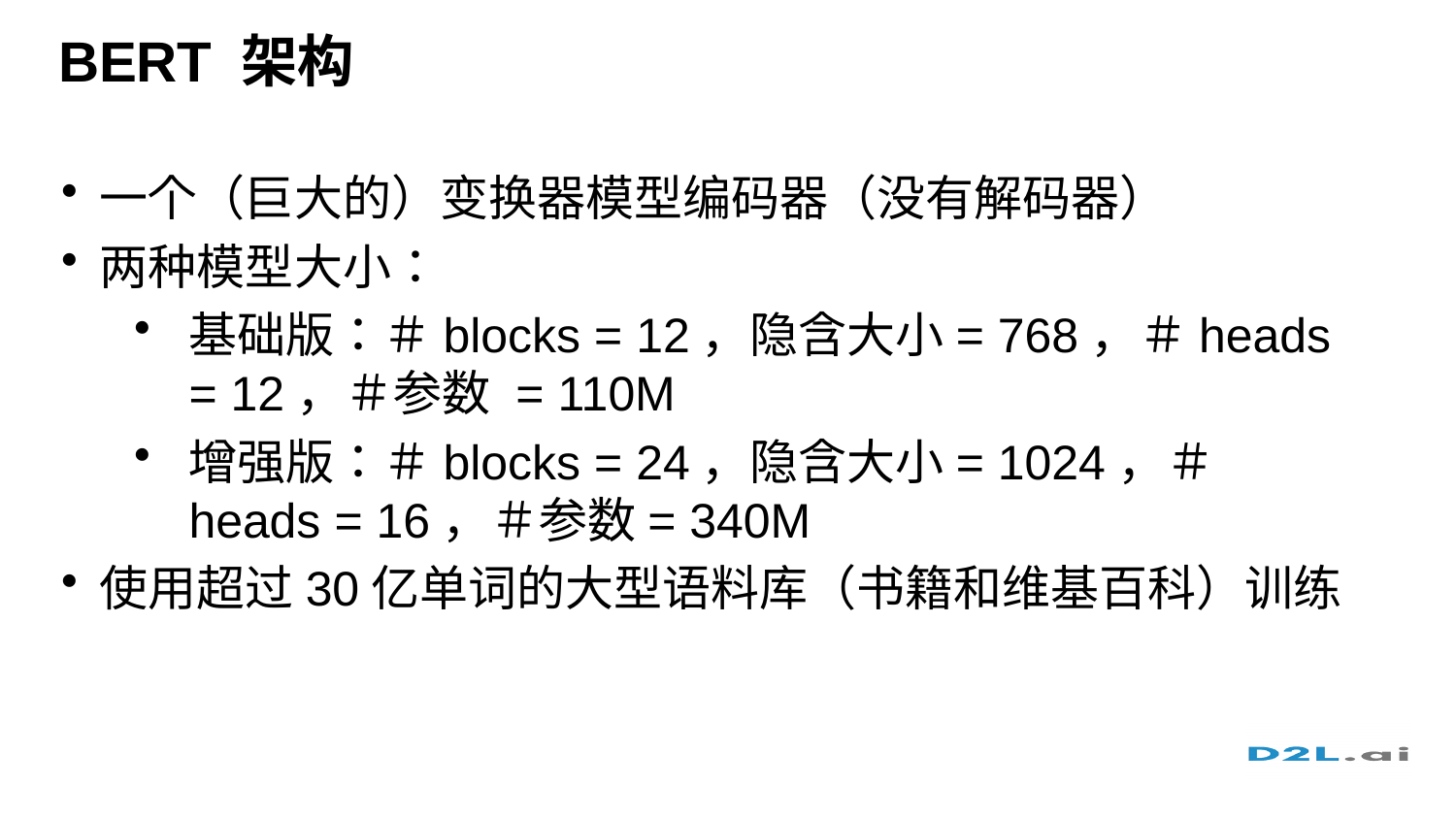

# BERT 架构
一个（巨大的）变换器模型编码器（没有解码器）
两种模型大小：
基础版：＃blocks = 12，隐含大小= 768，＃heads = 12，＃参数 = 110M
增强版：＃blocks = 24，隐含大小= 1024，＃heads = 16，＃参数= 340M
使用超过30亿单词的大型语料库（书籍和维基百科）训练